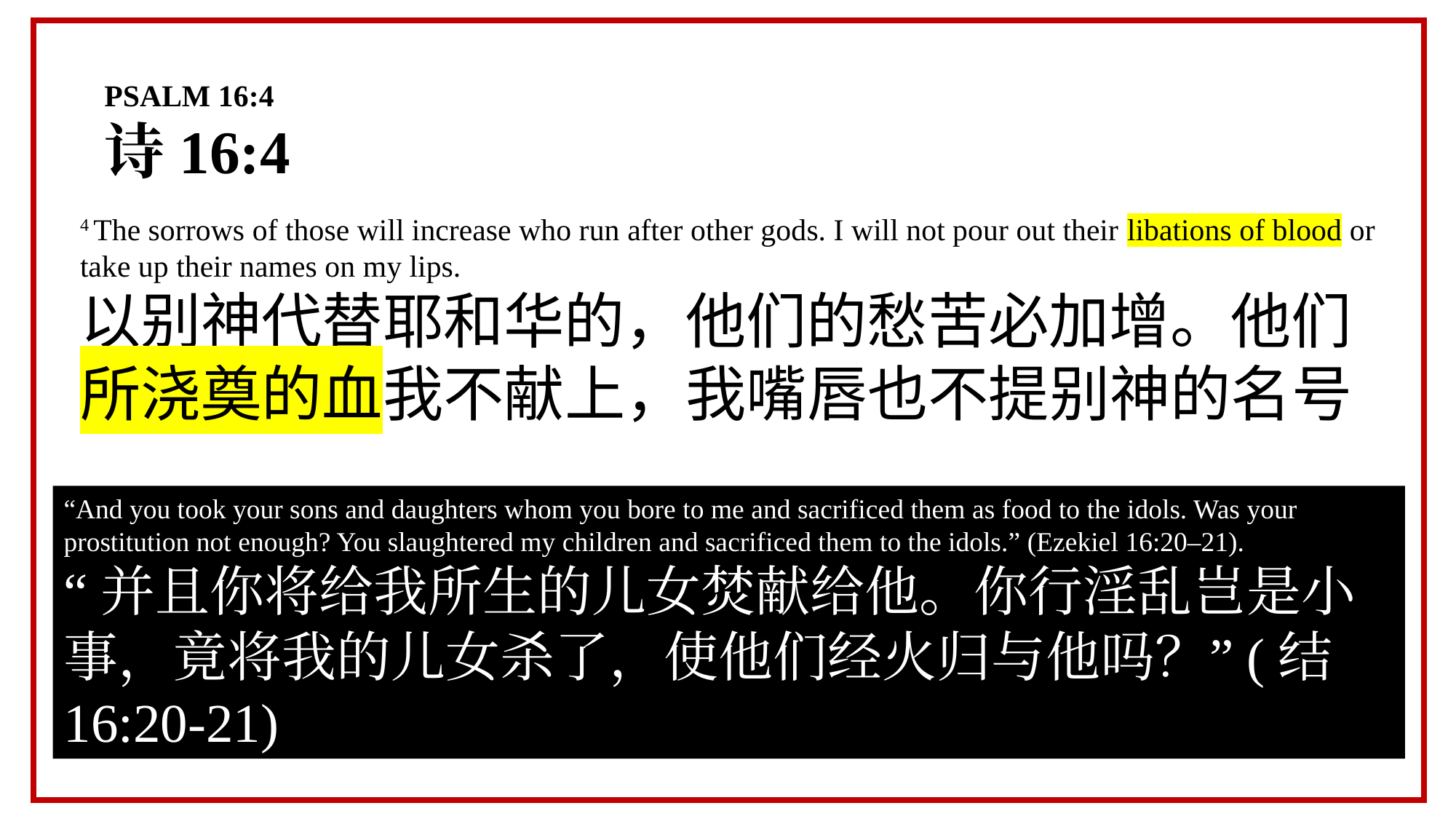

PSALM 16:4
诗16:4
4 The sorrows of those will increase who run after other gods. I will not pour out their libations of blood or take up their names on my lips.
以别神代替耶和华的，他们的愁苦必加增。他们所浇奠的血我不献上，我嘴唇也不提别神的名号
“And you took your sons and daughters whom you bore to me and sacrificed them as food to the idols. Was your prostitution not enough? You slaughtered my children and sacrificed them to the idols.” (Ezekiel 16:20–21).
“并且你将给我所生的儿女焚献给他。你行淫乱岂是小事，竟将我的儿女杀了，使他们经火归与他吗？”(结16:20-21)